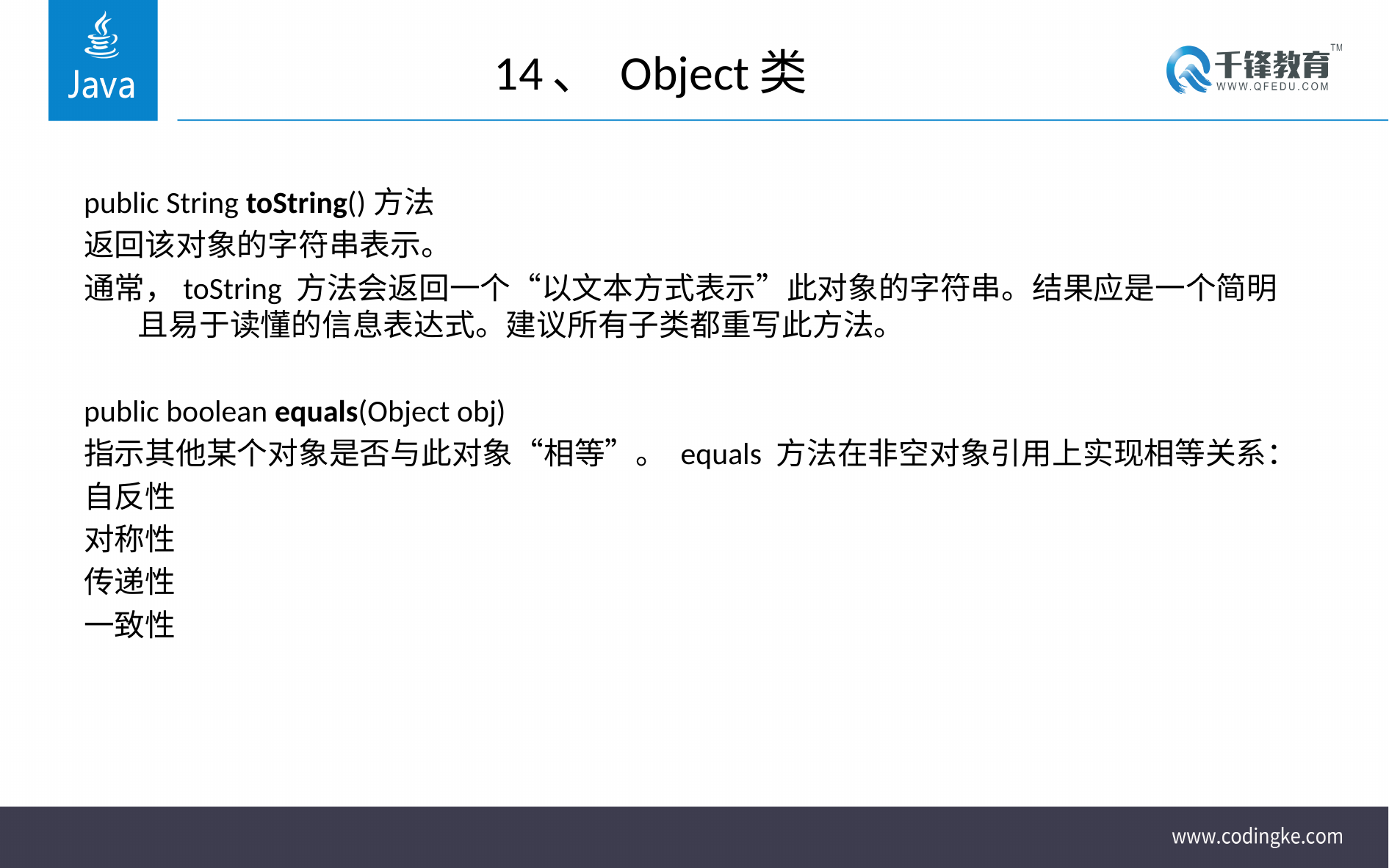

# 14、 Object类
public String toString()方法
返回该对象的字符串表示。
通常，toString 方法会返回一个“以文本方式表示”此对象的字符串。结果应是一个简明且易于读懂的信息表达式。建议所有子类都重写此方法。

public boolean equals(Object obj)
指示其他某个对象是否与此对象“相等”。 equals 方法在非空对象引用上实现相等关系：
自反性
对称性
传递性
一致性